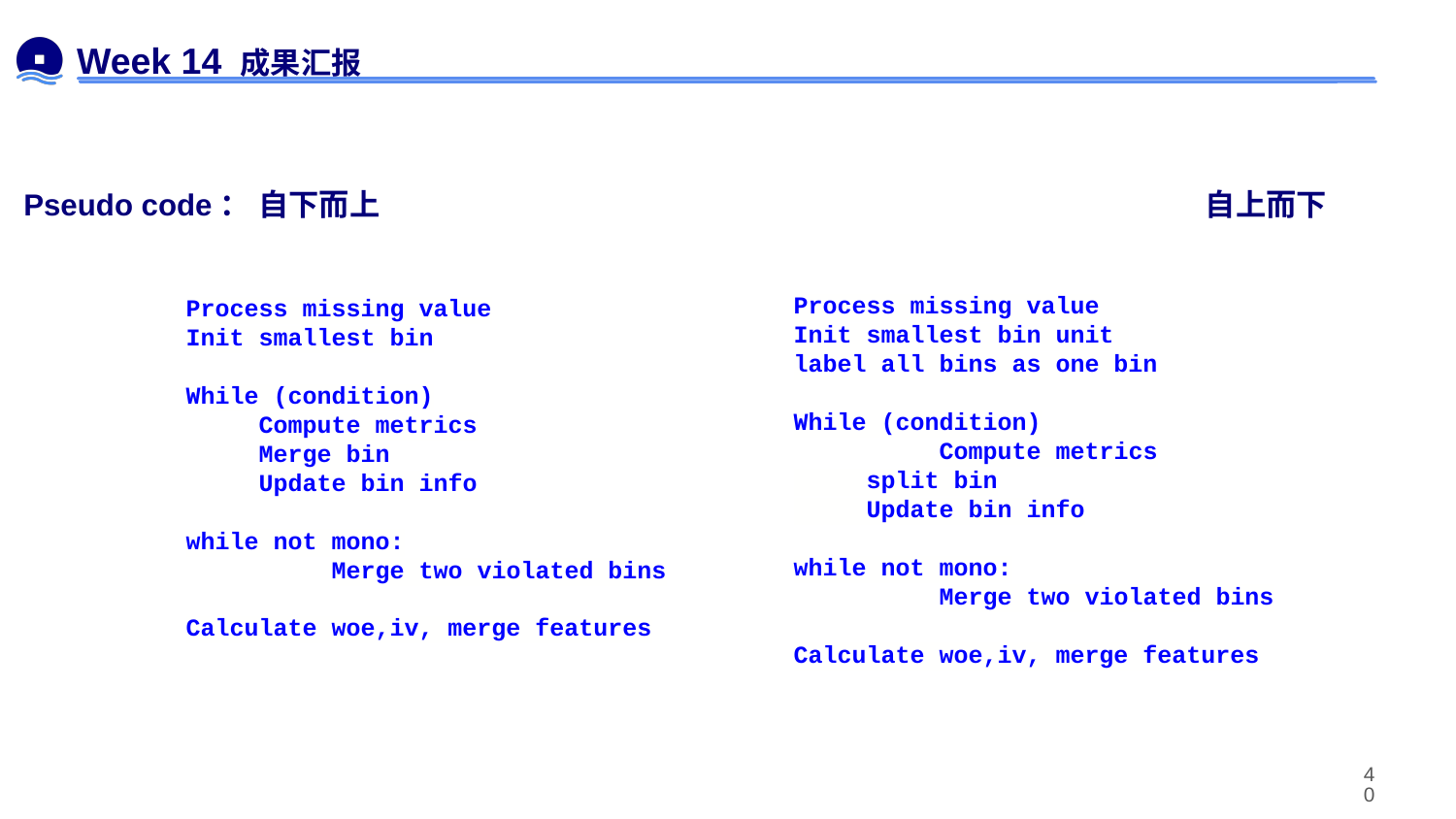

# Week 14 成果汇报

Pseudo code： 自下而上  						  自上而下

Process missing value
Init smallest bin

While (condition)
Compute metrics
Merge bin
Update bin info

while not mono:
	Merge two violated bins

Calculate woe,iv, merge features

Process missing value
Init smallest bin unit
label all bins as one bin

While (condition)
	Compute metrics
     split bin
     Update bin info

while not mono:
	Merge two violated bins

Calculate woe,iv, merge features

40